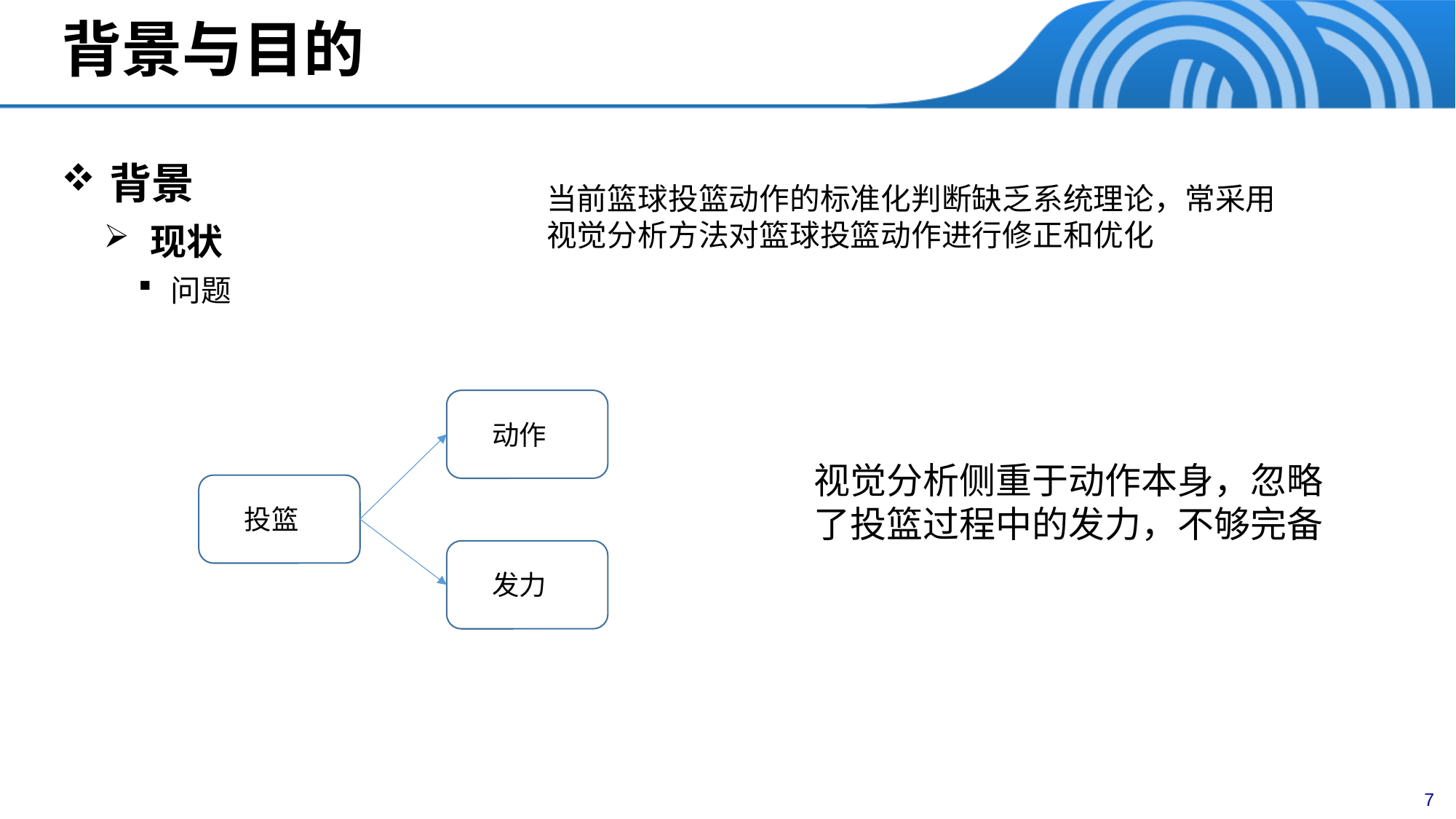

# 背景与目的
背景
现状
问题
当前篮球投篮动作的标准化判断缺乏系统理论，常采用
视觉分析方法对篮球投篮动作进行修正和优化

动作
视觉分析侧重于动作本身，忽略了投篮过程中的发力，不够完备

投篮

发力